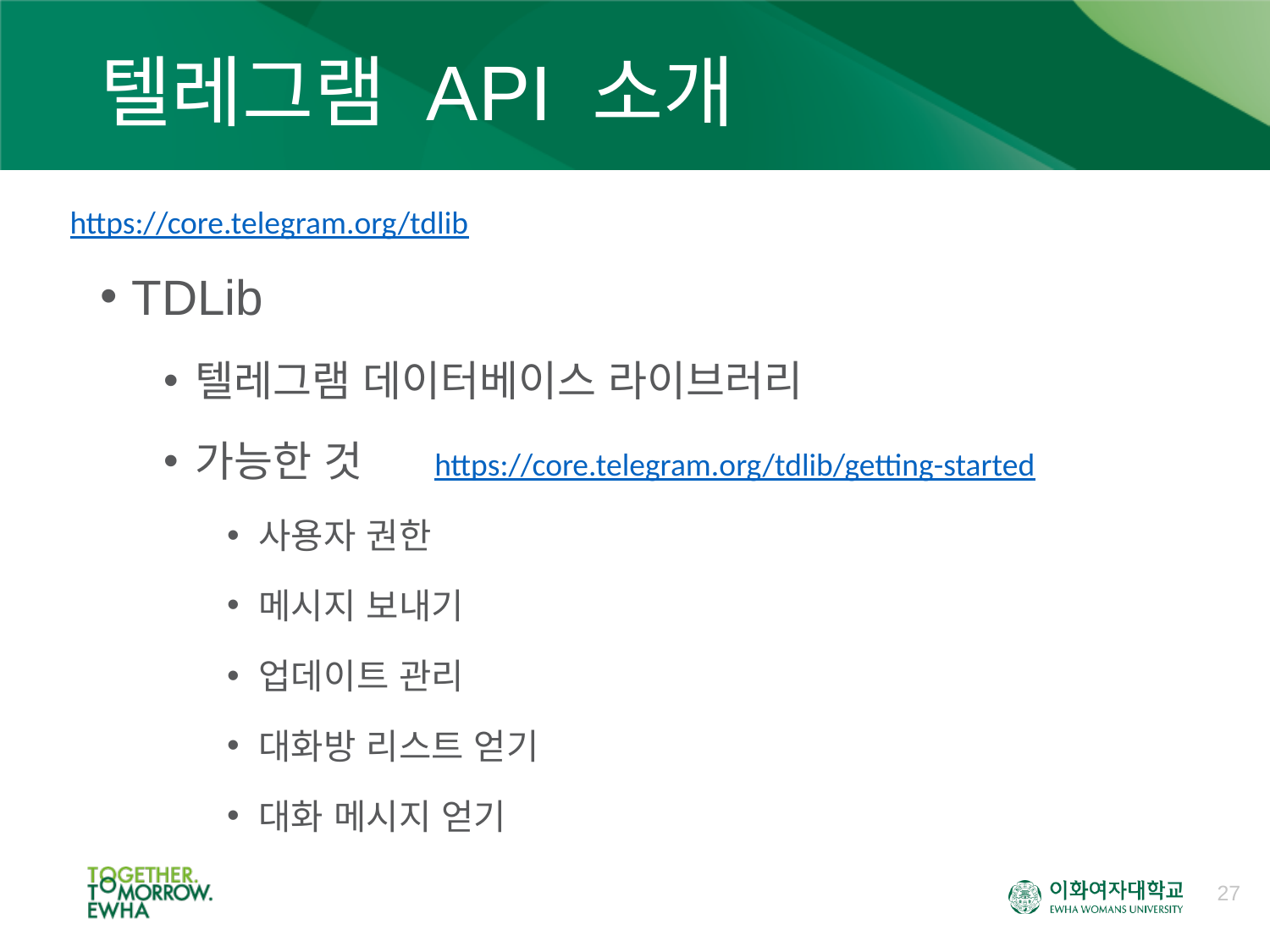

# 텔레그램 API 소개
https://core.telegram.org/tdlib
TDLib
텔레그램 데이터베이스 라이브러리
가능한 것
사용자 권한
메시지 보내기
업데이트 관리
대화방 리스트 얻기
대화 메시지 얻기
https://core.telegram.org/tdlib/getting-started
27